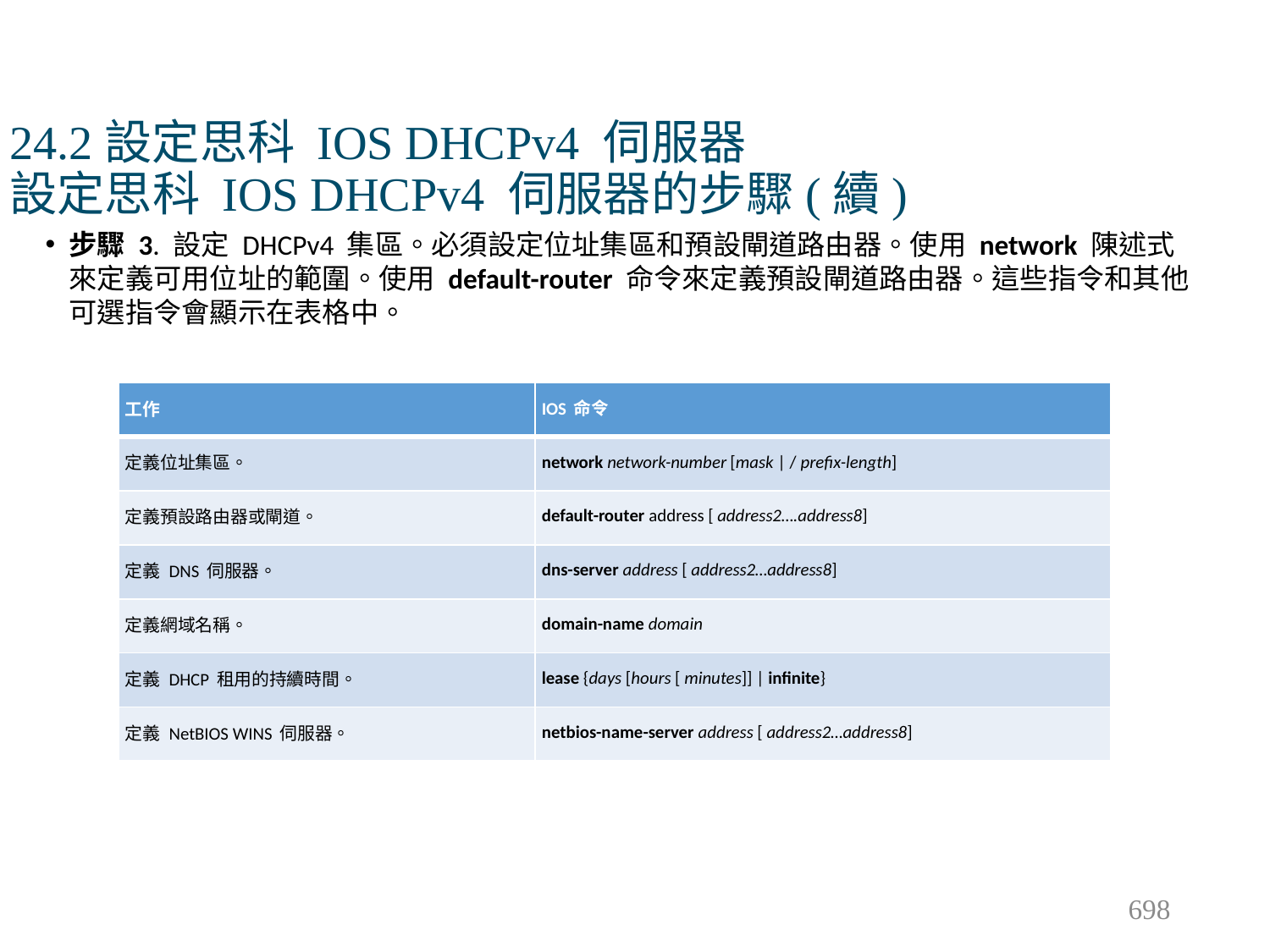

# 24.2設定思科 IOS DHCPv4 伺服器 設定思科 IOS DHCPv4 伺服器的步驟(續)
步驟 3. 設定 DHCPv4 集區。必須設定位址集區和預設閘道路由器。使用 network 陳述式來定義可用位址的範圍。使用 default-router 命令來定義預設閘道路由器。這些指令和其他可選指令會顯示在表格中。

| 工作 | IOS 命令 |
| --- | --- |
| 定義位址集區。 | network network-number [mask | / prefix-length] |
| 定義預設路由器或閘道。 | default-router address [ address2….address8] |
| 定義 DNS 伺服器。 | dns-server address [ address2…address8] |
| 定義網域名稱。 | domain-name domain |
| 定義 DHCP 租用的持續時間。 | lease {days [hours [ minutes]] | infinite} |
| 定義 NetBIOS WINS 伺服器。 | netbios-name-server address [ address2…address8] |
698